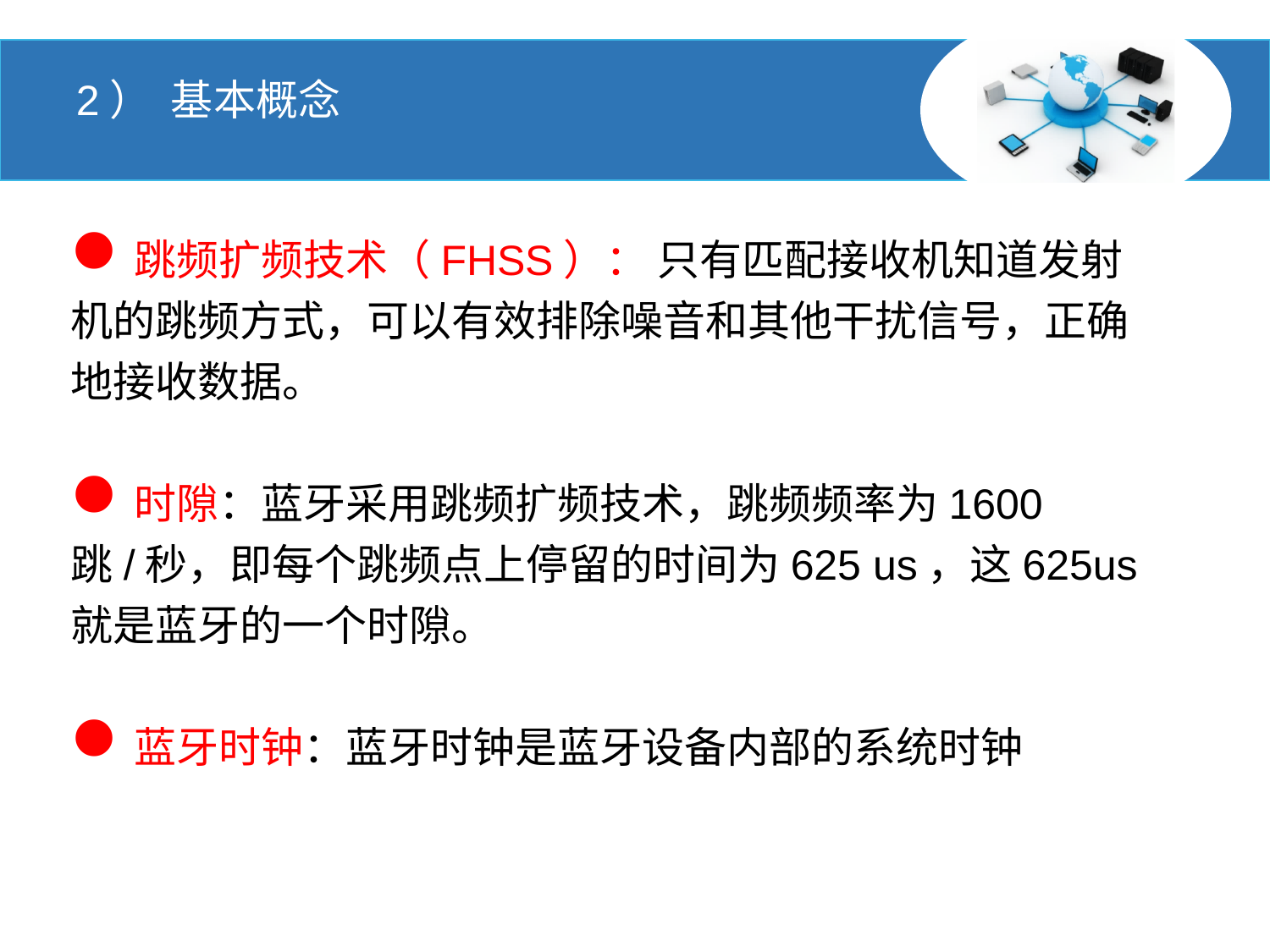

2）  基本概念
跳频扩频技术（FHSS）： 只有匹配接收机知道发射机的跳频方式，可以有效排除噪音和其他干扰信号，正确地接收数据。

时隙：蓝牙采用跳频扩频技术，跳频频率为1600跳/秒，即每个跳频点上停留的时间为625 us，这625us就是蓝牙的一个时隙。

蓝牙时钟：蓝牙时钟是蓝牙设备内部的系统时钟